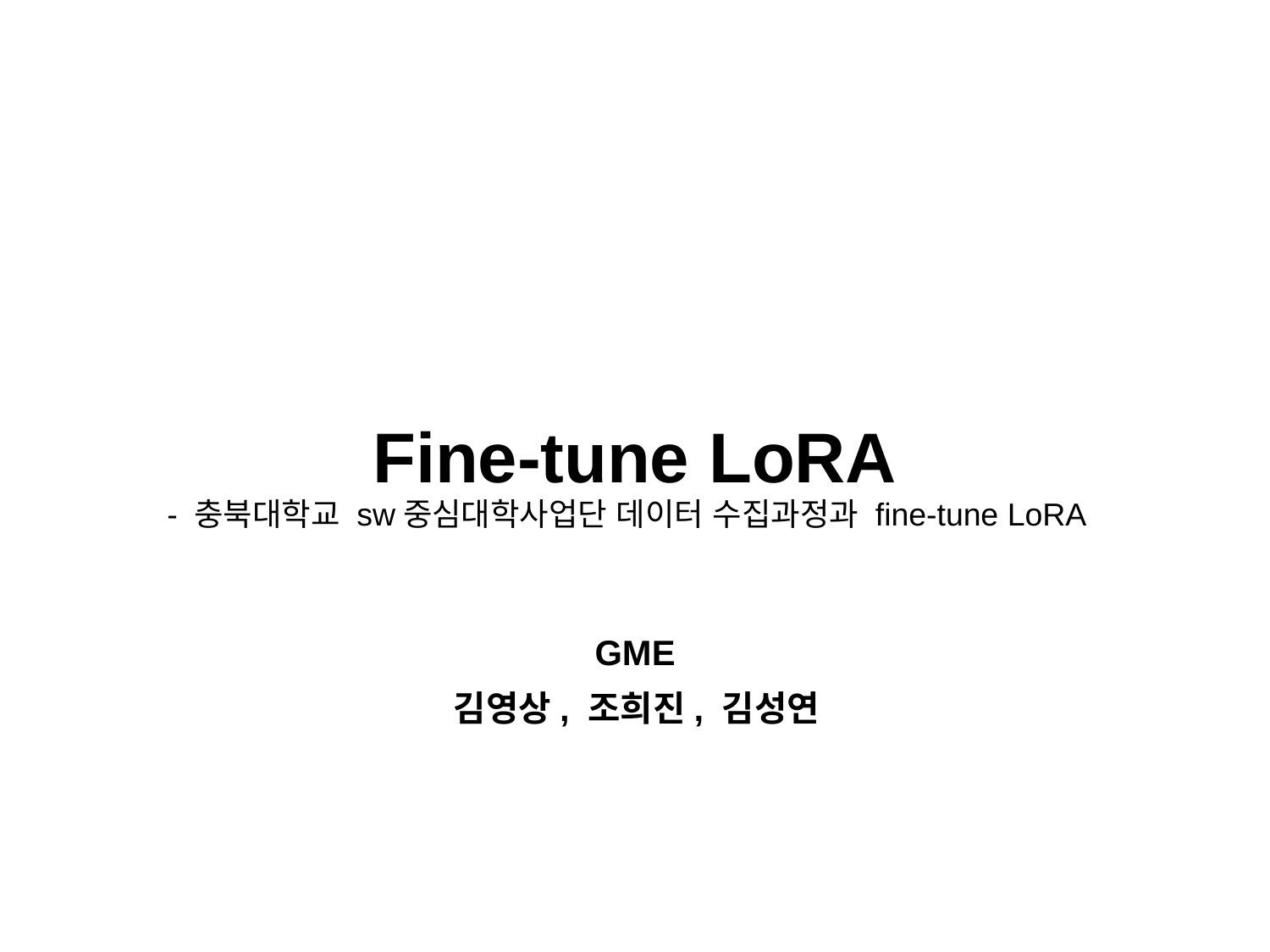

Fine-tune LoRA
- 충북대학교 sw중심대학사업단 데이터 수집과정과 fine-tune LoRA
GME
김영상, 조희진, 김성연